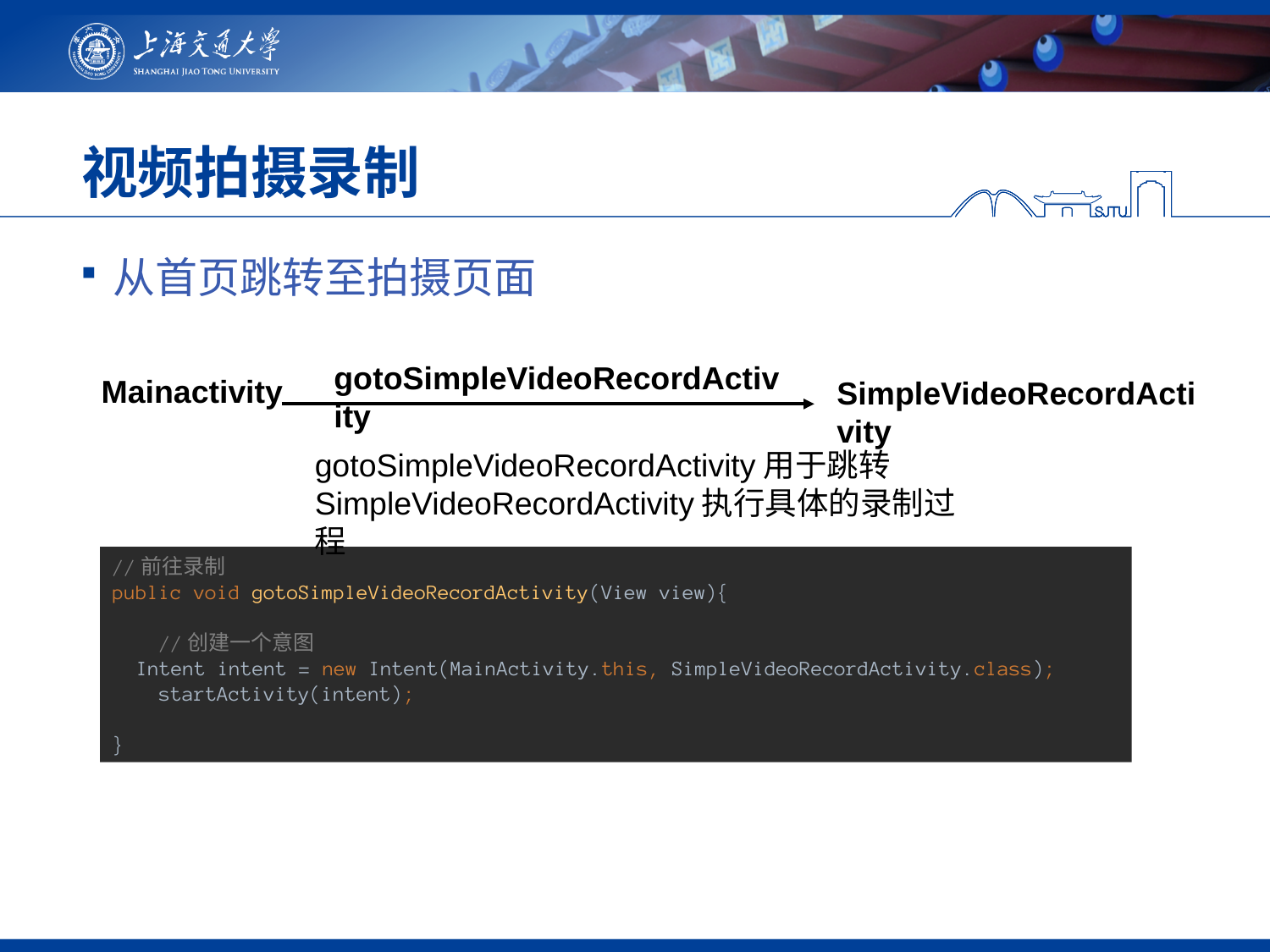

# 视频拍摄录制
从首页跳转至拍摄页面
gotoSimpleVideoRecordActivity
Mainactivity
SimpleVideoRecordActivity
gotoSimpleVideoRecordActivity用于跳转SimpleVideoRecordActivity执行具体的录制过程

//前往录制
public void gotoSimpleVideoRecordActivity(View view){
    //创建一个意图
    Intent intent = new Intent(MainActivity.this, SimpleVideoRecordActivity.class);
    startActivity(intent);
}